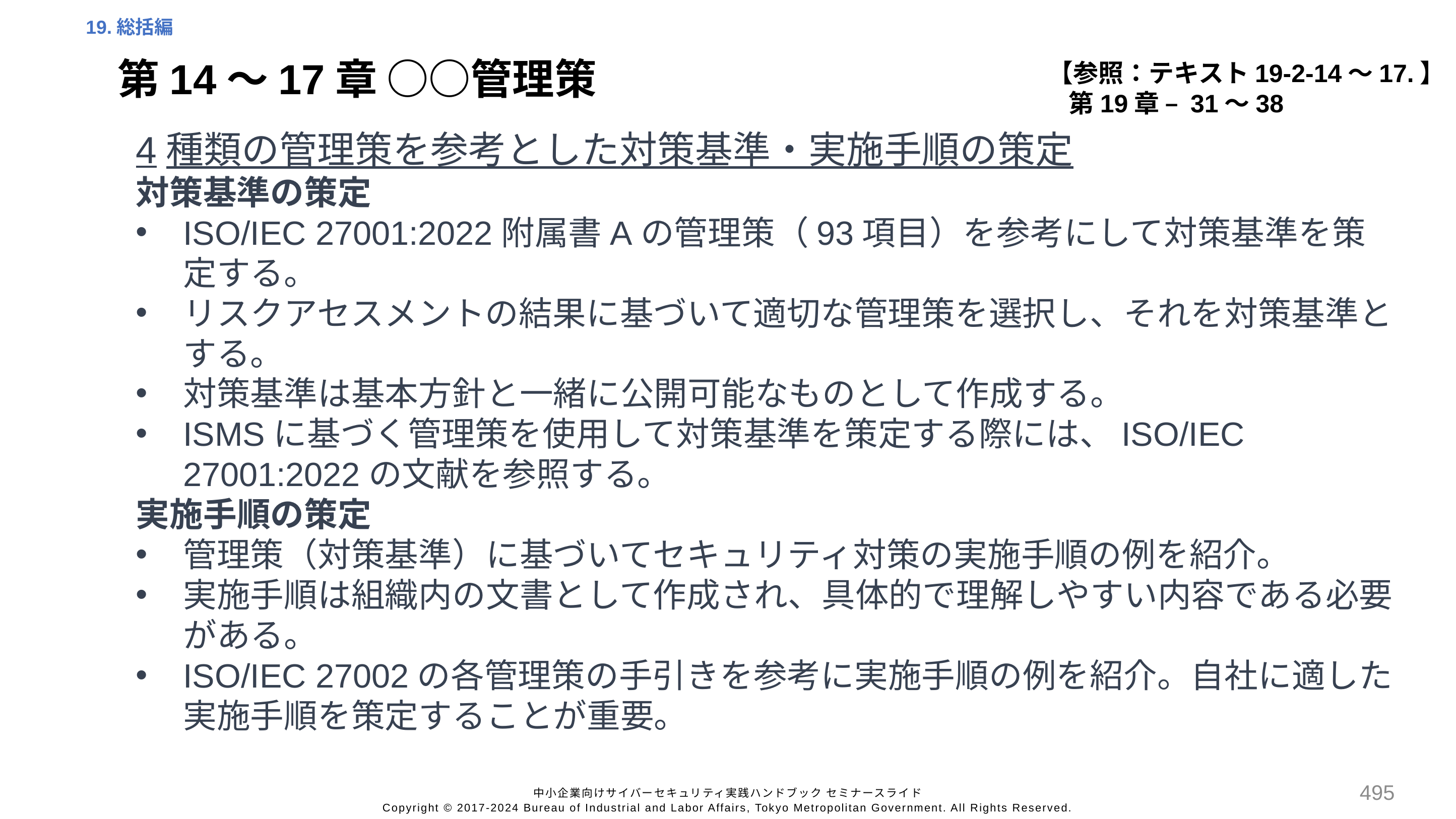

19.総括編
【参照：テキスト19-2-14～17.】
第19章 – 31～38
第14～17章 ○○管理策
4種類の管理策を参考とした対策基準・実施手順の策定
対策基準の策定
ISO/IEC 27001:2022附属書Aの管理策（93項目）を参考にして対策基準を策定する。
リスクアセスメントの結果に基づいて適切な管理策を選択し、それを対策基準とする。
対策基準は基本方針と一緒に公開可能なものとして作成する。
ISMSに基づく管理策を使用して対策基準を策定する際には、ISO/IEC 27001:2022の文献を参照する。
実施手順の策定
管理策（対策基準）に基づいてセキュリティ対策の実施手順の例を紹介。
実施手順は組織内の文書として作成され、具体的で理解しやすい内容である必要がある。
ISO/IEC 27002の各管理策の手引きを参考に実施手順の例を紹介。自社に適した実施手順を策定することが重要。
495